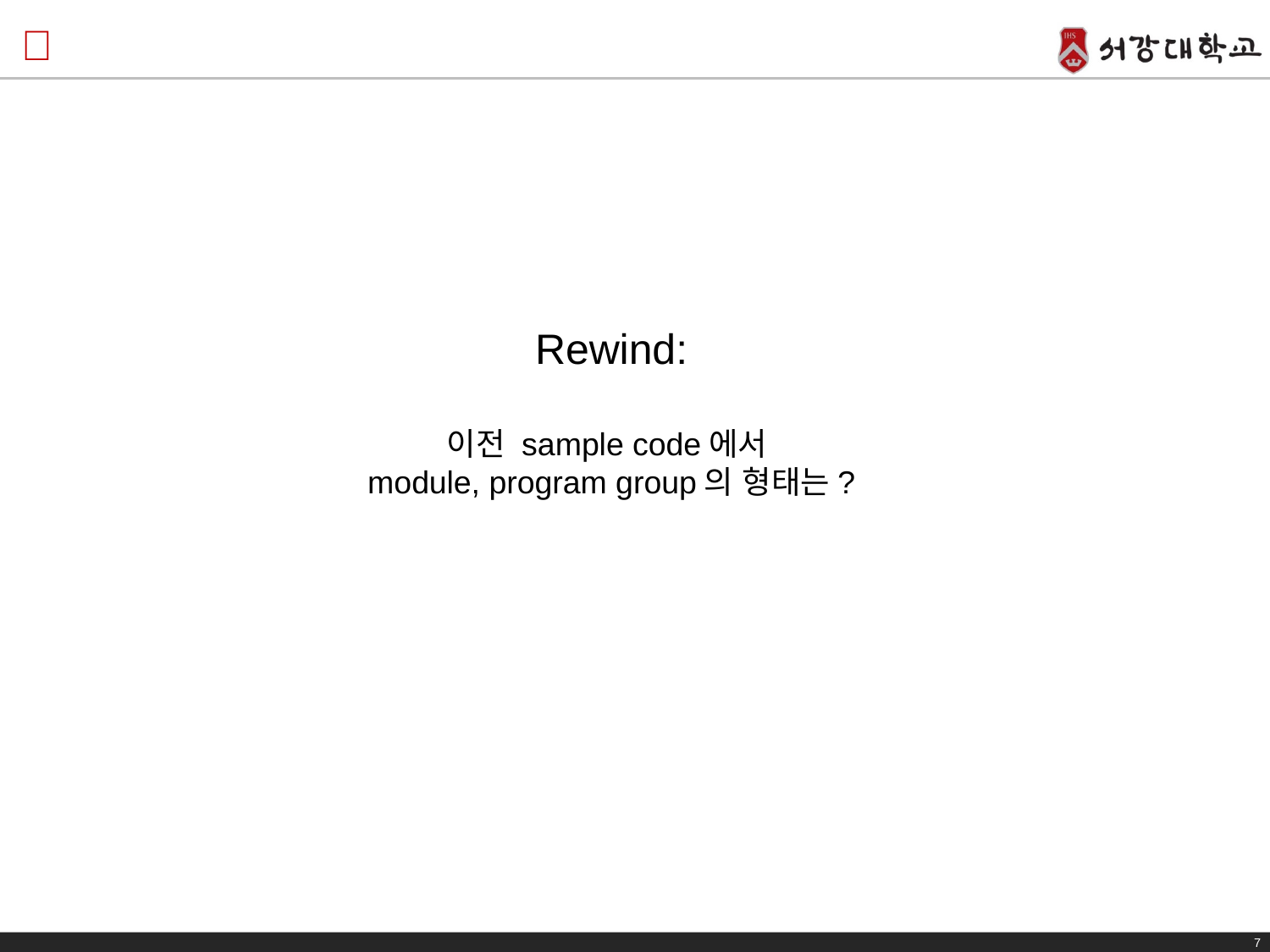

#
Rewind:

이전 sample code에서
module, program group의 형태는?
7